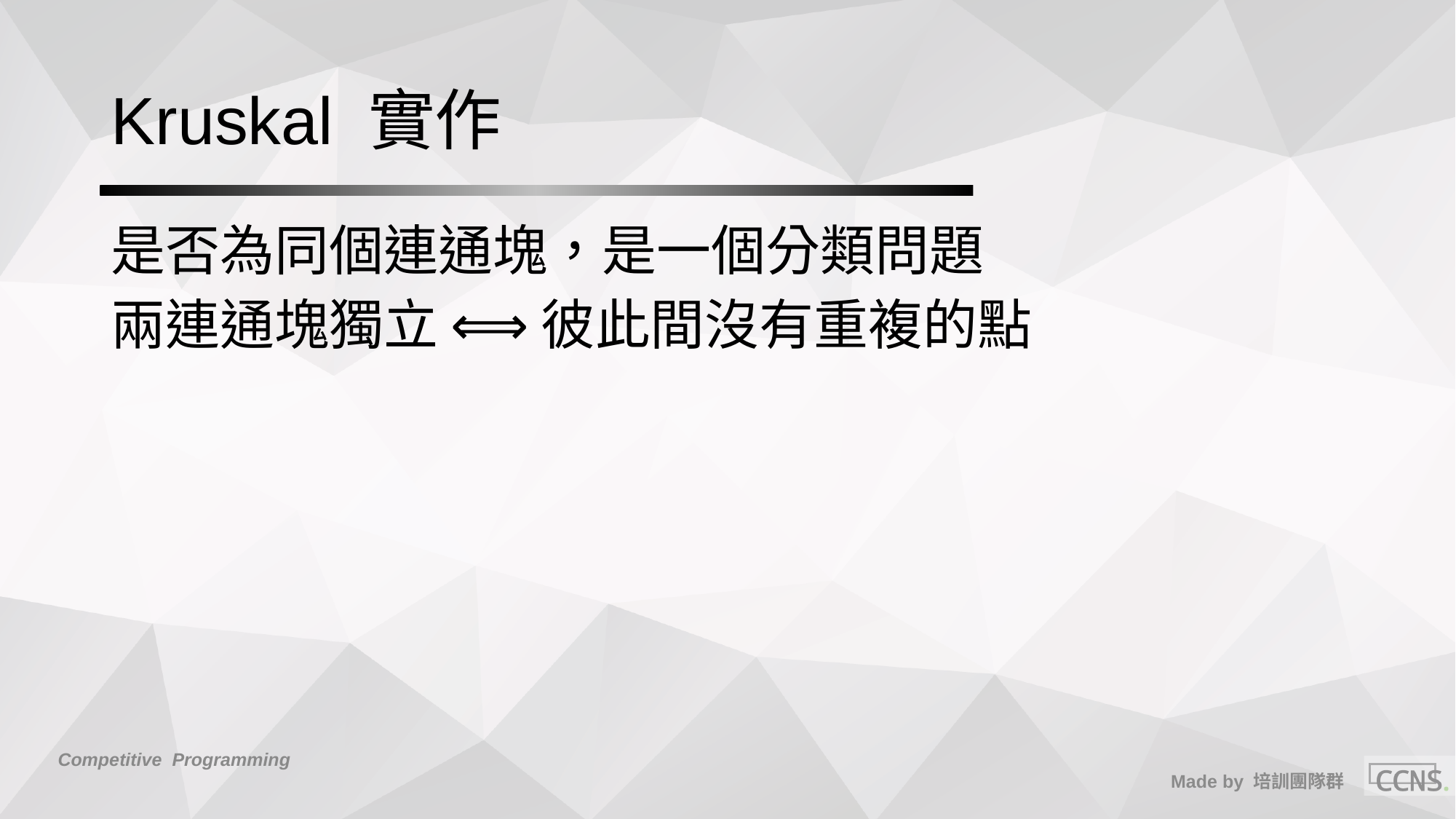

# Kruskal 實作
是否為同個連通塊，是一個分類問題
兩連通塊獨立 ⟺ 彼此間沒有重複的點